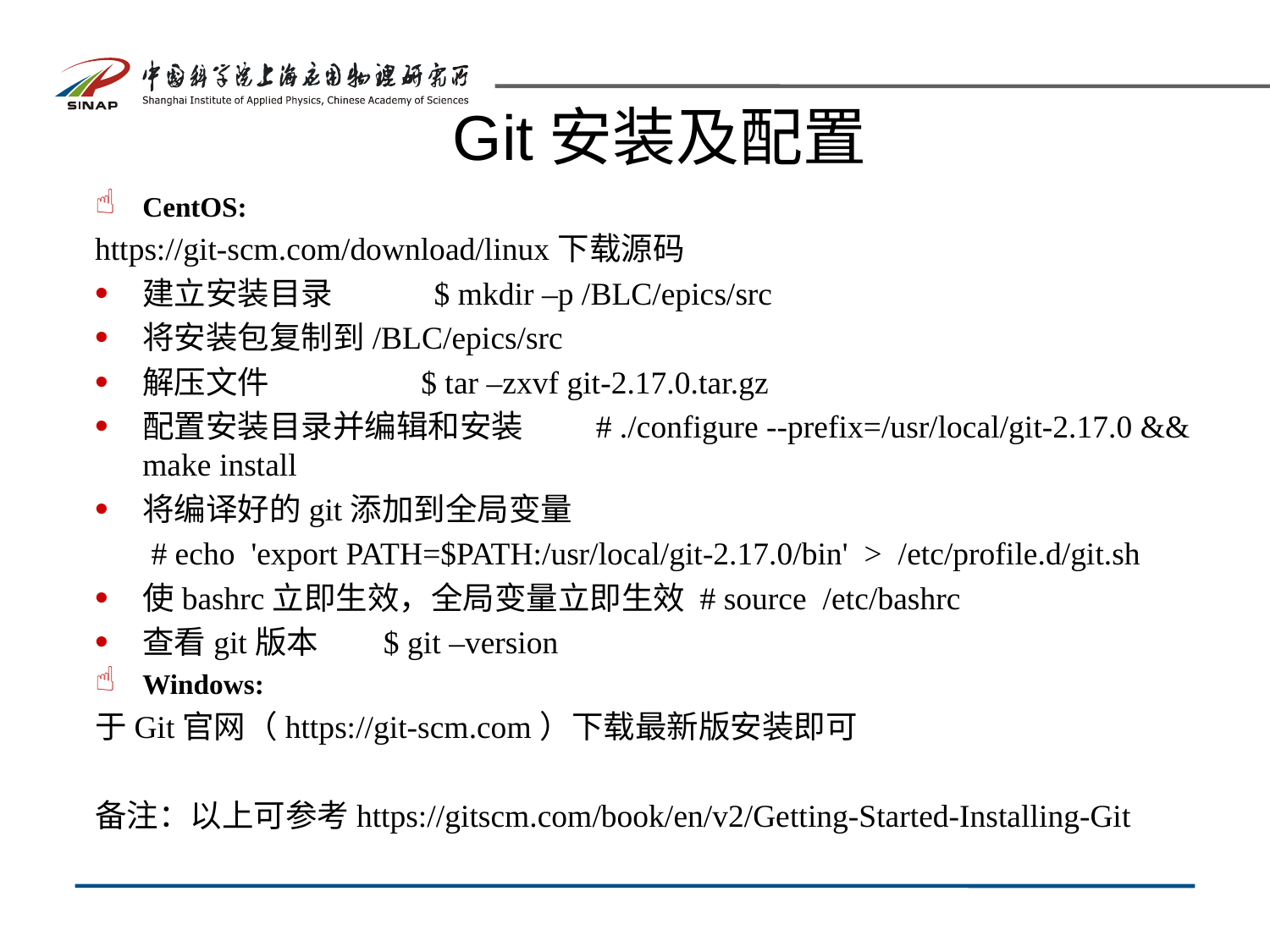

# Git安装及配置
CentOS:
https://git-scm.com/download/linux下载源码
建立安装目录             $ mkdir –p /BLC/epics/src
将安装包复制到/BLC/epics/src
解压文件                    $ tar –zxvf git-2.17.0.tar.gz
配置安装目录并编辑和安装         # ./configure --prefix=/usr/local/git-2.17.0 && make install
将编译好的git添加到全局变量
       # echo  'export PATH=$PATH:/usr/local/git-2.17.0/bin'  >  /etc/profile.d/git.sh
使bashrc立即生效，全局变量立即生效 # source  /etc/bashrc
查看git版本        $ git –version
Windows:
于Git官网（https://git-scm.com）下载最新版安装即可

备注：以上可参考https://gitscm.com/book/en/v2/Getting-Started-Installing-Git